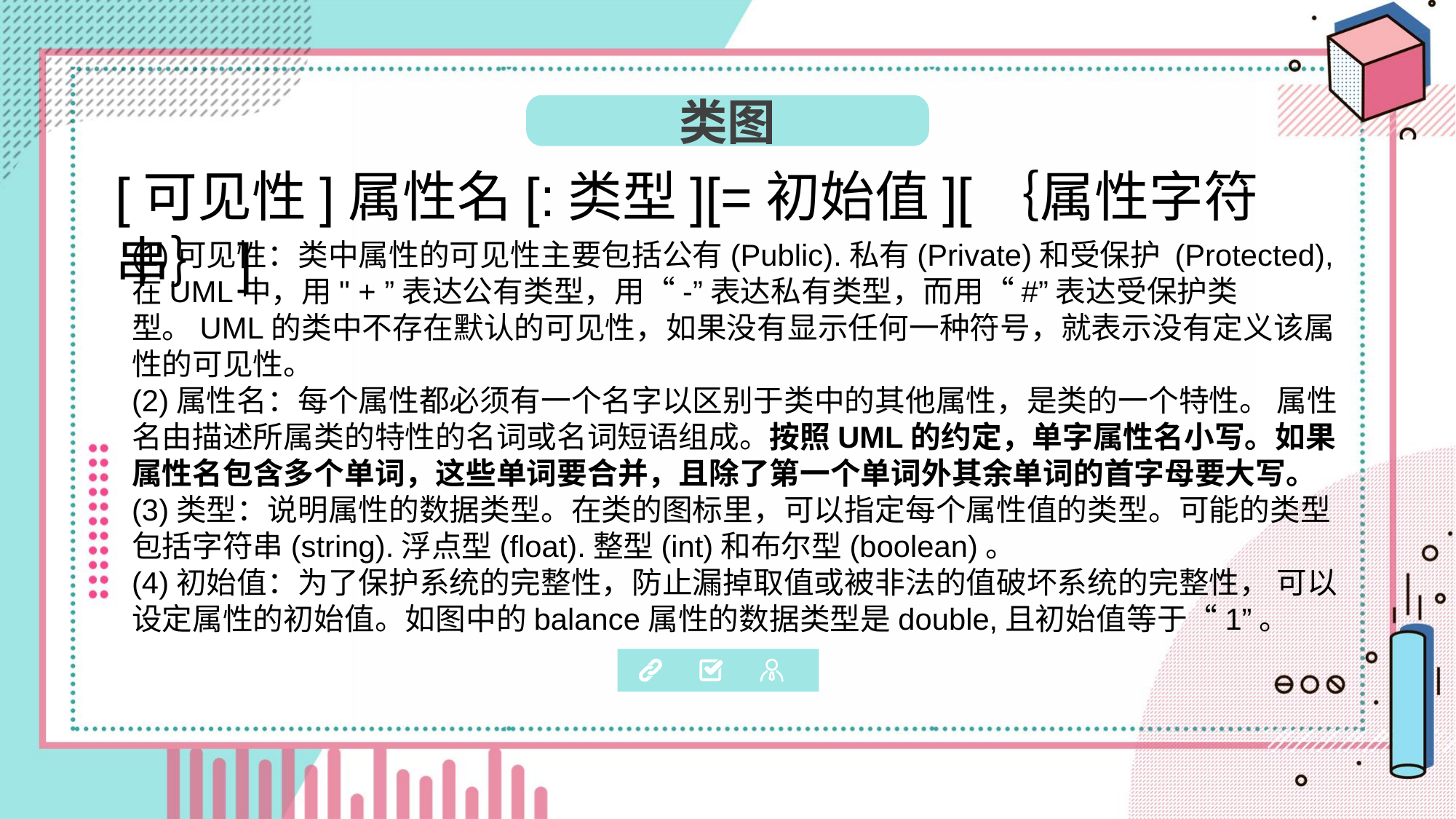

类图
[可见性]属性名[:类型][=初始值][｛属性字符串｝]
(1)可见性：类中属性的可见性主要包括公有(Public).私有(Private)和受保护 (Protected),在UML中，用" + ”表达公有类型，用“-”表达私有类型，而用“#”表达受保护类型。UML的类中不存在默认的可见性，如果没有显示任何一种符号，就表示没有定义该属性的可见性。
(2)属性名：每个属性都必须有一个名字以区别于类中的其他属性，是类的一个特性。 属性名由描述所属类的特性的名词或名词短语组成。按照UML的约定，单字属性名小写。如果属性名包含多个单词，这些单词要合并，且除了第一个单词外其余单词的首字母要大写。
(3)类型：说明属性的数据类型。在类的图标里，可以指定每个属性值的类型。可能的类型包括字符串(string).浮点型(float).整型(int)和布尔型(boolean)。
(4)初始值：为了保护系统的完整性，防止漏掉取值或被非法的值破坏系统的完整性， 可以设定属性的初始值。如图中的balance属性的数据类型是double,且初始值等于“1”。